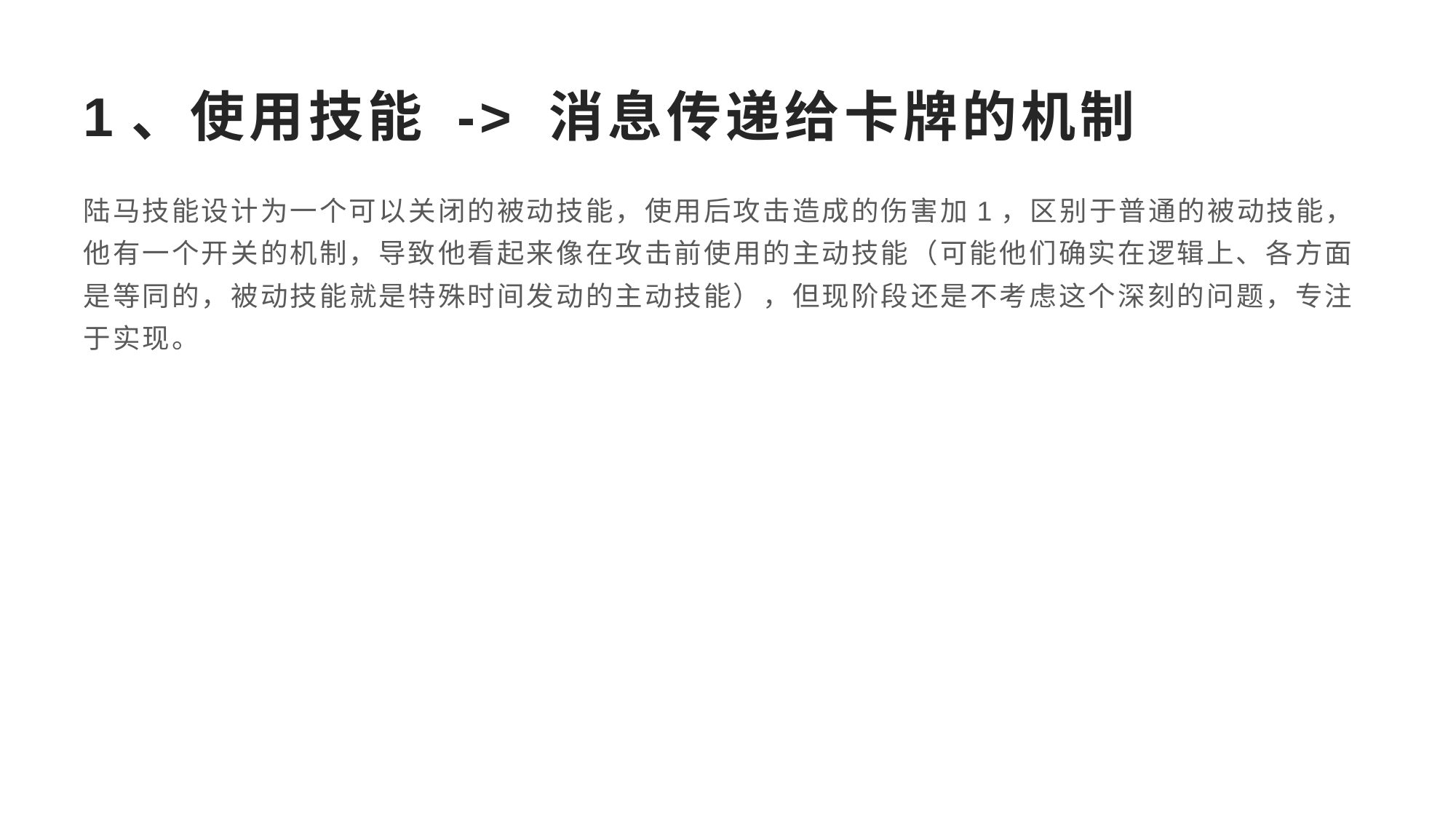

# 1、使用技能 -> 消息传递给卡牌的机制
陆马技能设计为一个可以关闭的被动技能，使用后攻击造成的伤害加1，区别于普通的被动技能，他有一个开关的机制，导致他看起来像在攻击前使用的主动技能（可能他们确实在逻辑上、各方面是等同的，被动技能就是特殊时间发动的主动技能），但现阶段还是不考虑这个深刻的问题，专注于实现。